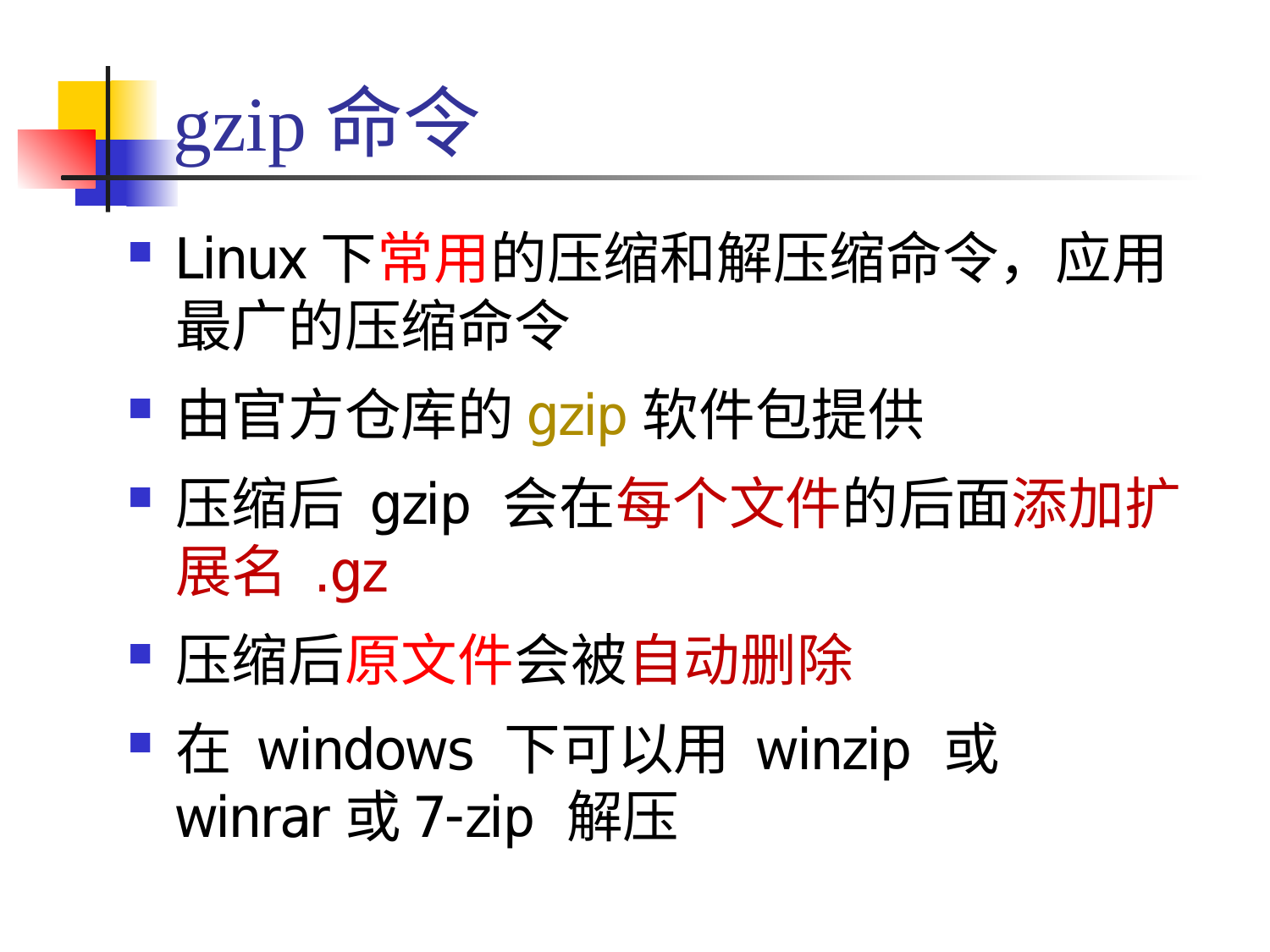

# gzip命令
Linux下常用的压缩和解压缩命令，应用最广的压缩命令
由官方仓库的gzip软件包提供
压缩后 gzip 会在每个文件的后面添加扩展名 .gz
压缩后原文件会被自动删除
在 windows 下可以用 winzip 或 winrar或7-zip 解压